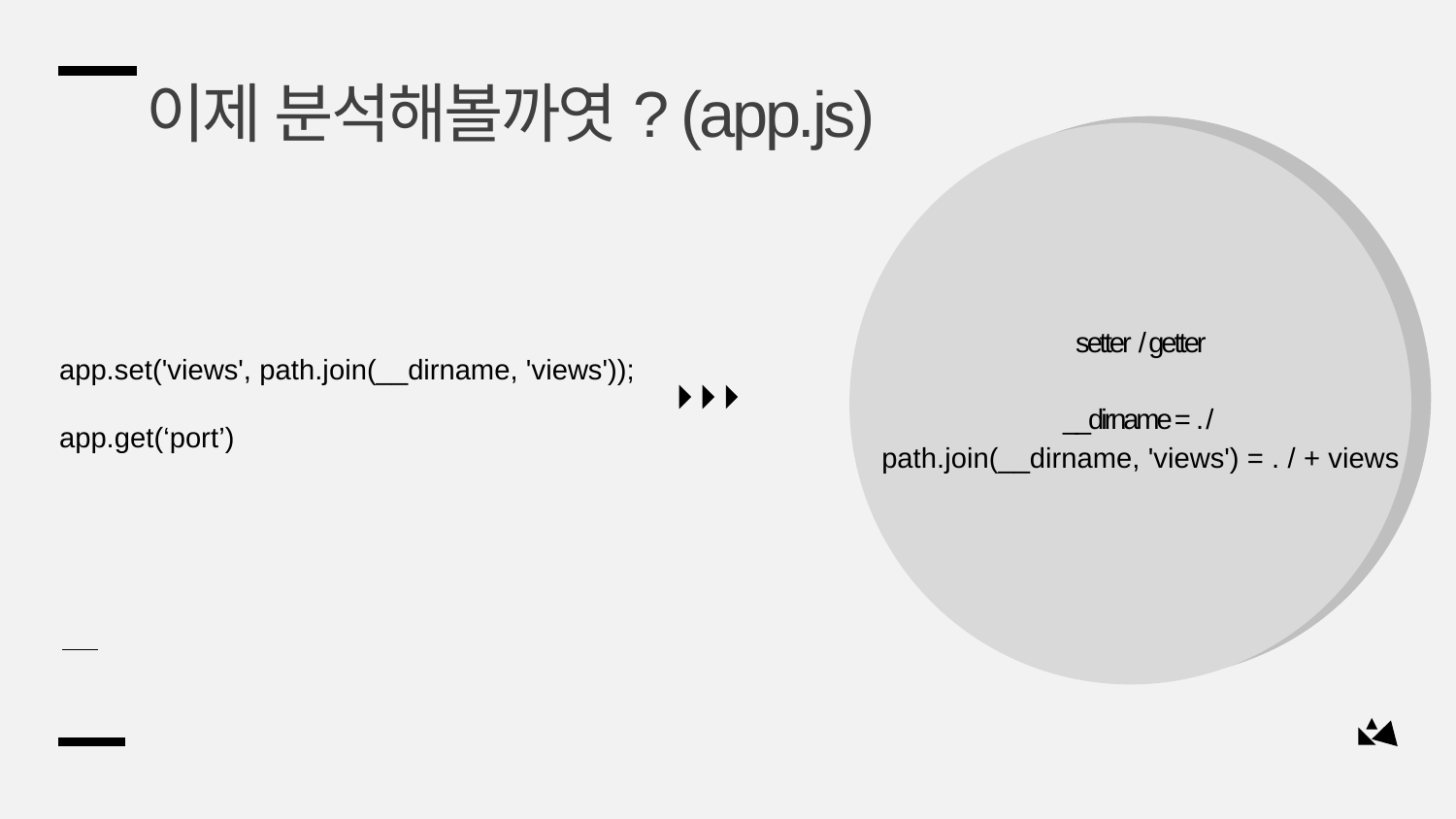

이제 분석해볼까엿? (app.js)

setter  / getter

__dirname = . /
path.join(__dirname, 'views') = . / + views
app.set('views', path.join(__dirname, 'views'));
app.get(‘port’)